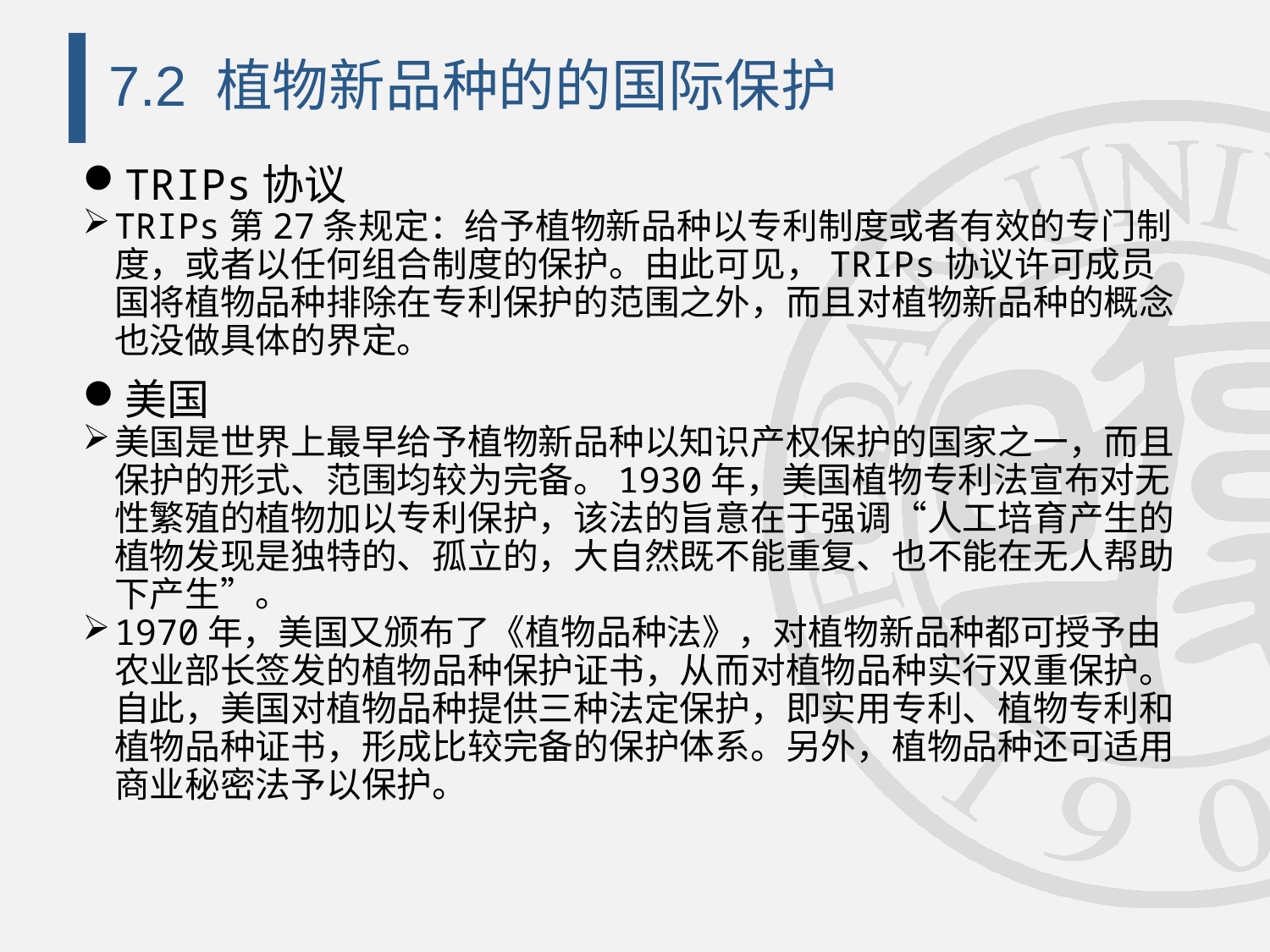

# 7.2 植物新品种的的国际保护
TRIPs协议
TRIPs第27条规定：给予植物新品种以专利制度或者有效的专门制度，或者以任何组合制度的保护。由此可见，TRIPs协议许可成员国将植物品种排除在专利保护的范围之外，而且对植物新品种的概念也没做具体的界定。
美国
美国是世界上最早给予植物新品种以知识产权保护的国家之一，而且保护的形式、范围均较为完备。1930年，美国植物专利法宣布对无性繁殖的植物加以专利保护，该法的旨意在于强调“人工培育产生的植物发现是独特的、孤立的，大自然既不能重复、也不能在无人帮助下产生”。
1970年，美国又颁布了《植物品种法》，对植物新品种都可授予由农业部长签发的植物品种保护证书，从而对植物品种实行双重保护。自此，美国对植物品种提供三种法定保护，即实用专利、植物专利和植物品种证书，形成比较完备的保护体系。另外，植物品种还可适用商业秘密法予以保护。